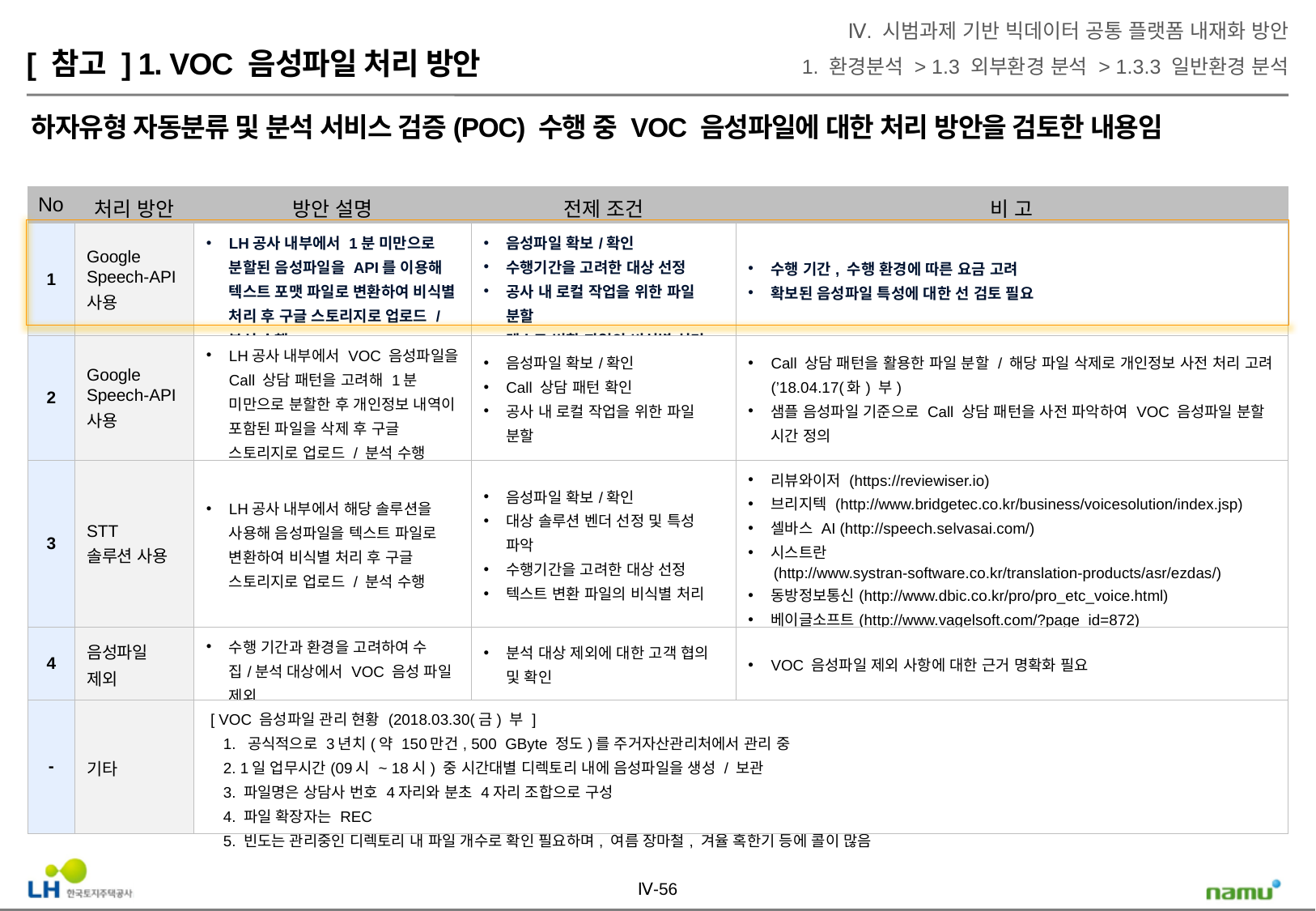

Ⅳ. 시범과제 기반 빅데이터 공통 플랫폼 내재화 방안
1. 환경분석 > 1.3 외부환경 분석 > 1.3.3 일반환경 분석
[ 참고 ] 1. VOC 음성파일 처리 방안
하자유형 자동분류 및 분석 서비스 검증(POC) 수행 중 VOC 음성파일에 대한 처리 방안을 검토한 내용임
| No | 처리 방안 | 방안 설명 | 전제 조건 | 비 고 |
| --- | --- | --- | --- | --- |
| 1 | Google Speech-API 사용 | LH공사 내부에서 1분 미만으로 분할된 음성파일을 API를 이용해 텍스트 포맷 파일로 변환하여 비식별 처리 후 구글 스토리지로 업로드 / 분석 수행 | 음성파일 확보/확인 수행기간을 고려한 대상 선정 공사 내 로컬 작업을 위한 파일 분할 텍스트 변환 파일의 비식별 처리 | 수행 기간, 수행 환경에 따른 요금 고려 확보된 음성파일 특성에 대한 선 검토 필요 |
| 2 | Google Speech-API 사용 | LH공사 내부에서 VOC 음성파일을 Call 상담 패턴을 고려해 1분 미만으로 분할한 후 개인정보 내역이 포함된 파일을 삭제 후 구글 스토리지로 업로드 / 분석 수행 | 음성파일 확보/확인 Call 상담 패턴 확인 공사 내 로컬 작업을 위한 파일 분할 | Call 상담 패턴을 활용한 파일 분할 / 해당 파일 삭제로 개인정보 사전 처리 고려(’18.04.17(화) 부) 샘플 음성파일 기준으로 Call 상담 패턴을 사전 파악하여 VOC 음성파일 분할 시간 정의 |
| 3 | STT 솔루션 사용 | LH공사 내부에서 해당 솔루션을 사용해 음성파일을 텍스트 파일로 변환하여 비식별 처리 후 구글 스토리지로 업로드 / 분석 수행 | 음성파일 확보/확인 대상 솔루션 벤더 선정 및 특성 파악 수행기간을 고려한 대상 선정 텍스트 변환 파일의 비식별 처리 | 리뷰와이저 (https://reviewiser.io) 브리지텍 (http://www.bridgetec.co.kr/business/voicesolution/index.jsp) 셀바스 AI (http://speech.selvasai.com/) 시스트란 (http://www.systran-software.co.kr/translation-products/asr/ezdas/) 동방정보통신(http://www.dbic.co.kr/pro/pro\_etc\_voice.html) 베이글소프트(http://www.vagelsoft.com/?page\_id=872) |
| 4 | 음성파일 제외 | 수행 기간과 환경을 고려하여 수집/분석 대상에서 VOC 음성 파일 제외 | 분석 대상 제외에 대한 고객 협의 및 확인 | VOC 음성파일 제외 사항에 대한 근거 명확화 필요 |
| - | 기타 | [ VOC 음성파일 관리 현황 (2018.03.30(금) 부 ] 1. 공식적으로 3년치(약 150만건, 500 GByte 정도)를 주거자산관리처에서 관리 중 2. 1일 업무시간(09시 ~ 18시) 중 시간대별 디렉토리 내에 음성파일을 생성 / 보관 3. 파일명은 상담사 번호 4자리와 분초 4자리 조합으로 구성 4. 파일 확장자는 REC 5. 빈도는 관리중인 디렉토리 내 파일 개수로 확인 필요하며, 여름 장마철, 겨율 혹한기 등에 콜이 많음 |  |  |